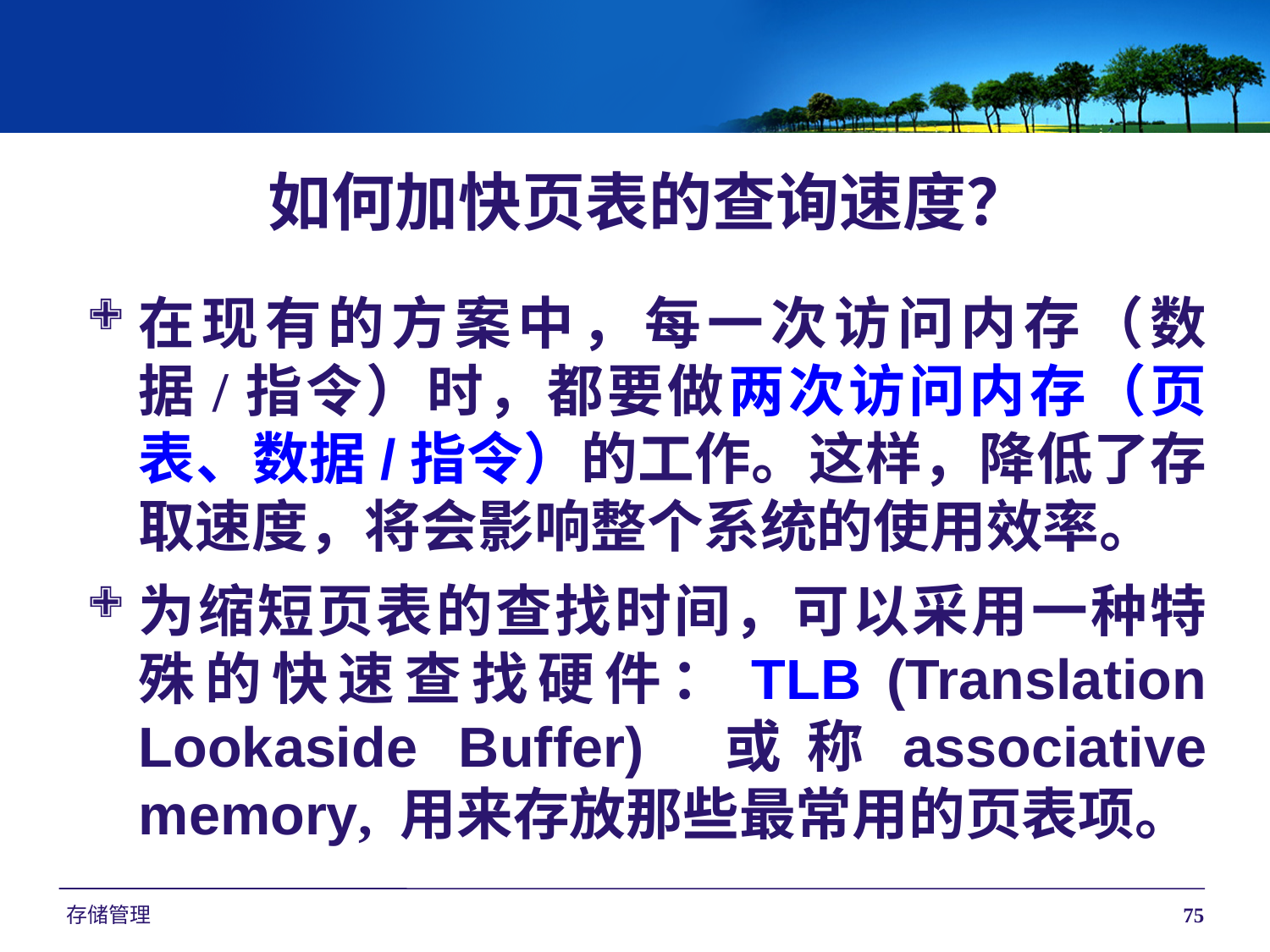

如何加快页表的查询速度？
在现有的方案中，每一次访问内存（数据/指令）时，都要做两次访问内存（页表、数据/指令）的工作。这样，降低了存取速度，将会影响整个系统的使用效率。
为缩短页表的查找时间，可以采用一种特殊的快速查找硬件：TLB (Translation Lookaside Buffer) 或称associative memory, 用来存放那些最常用的页表项。
存储管理
75